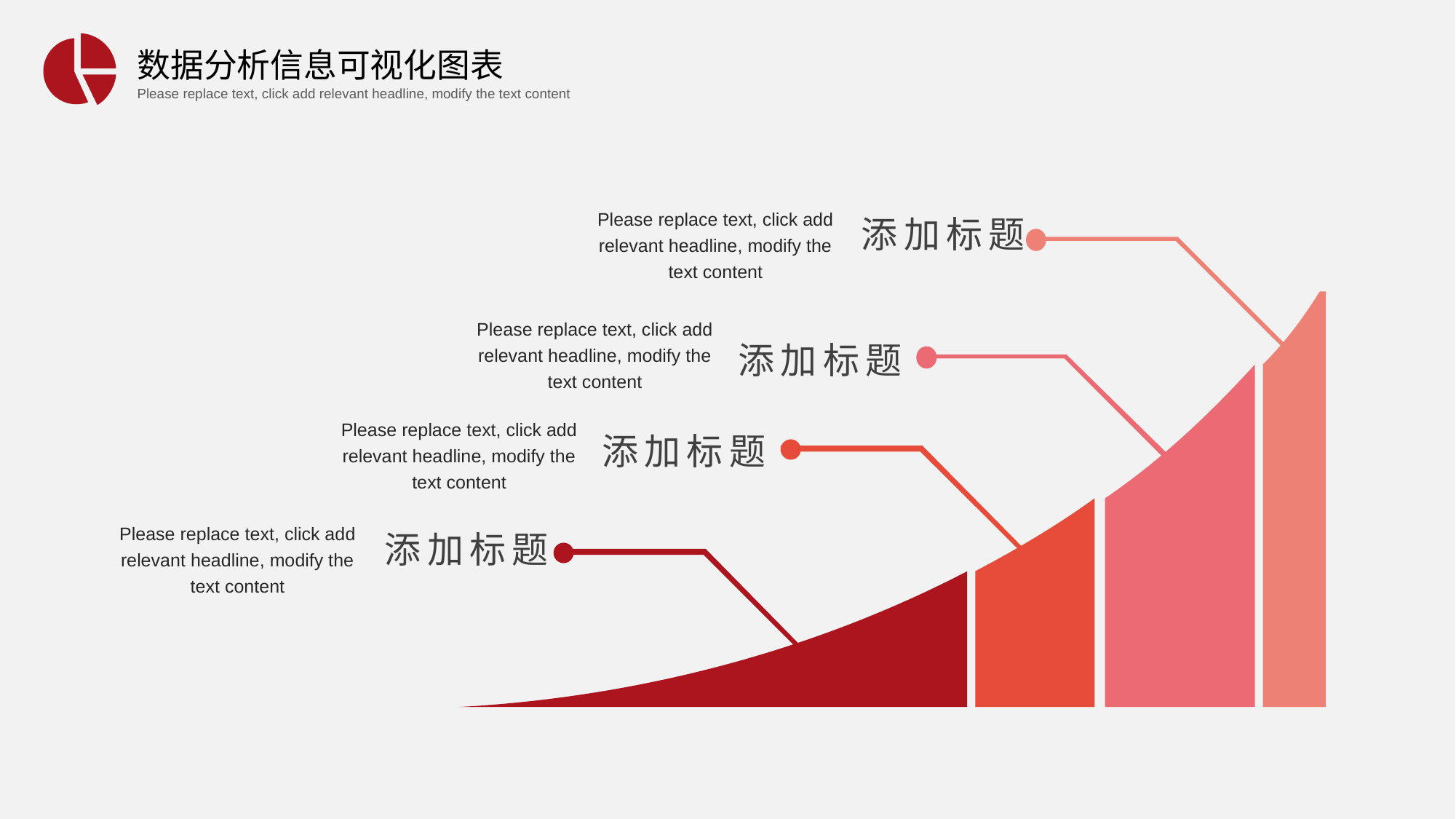

Please replace text, click add relevant headline, modify the text content
添加标题

Please replace text, click add relevant headline, modify the text content
添加标题

Please replace text, click add relevant headline, modify the text content
添加标题

Please replace text, click add relevant headline, modify the text content
添加标题